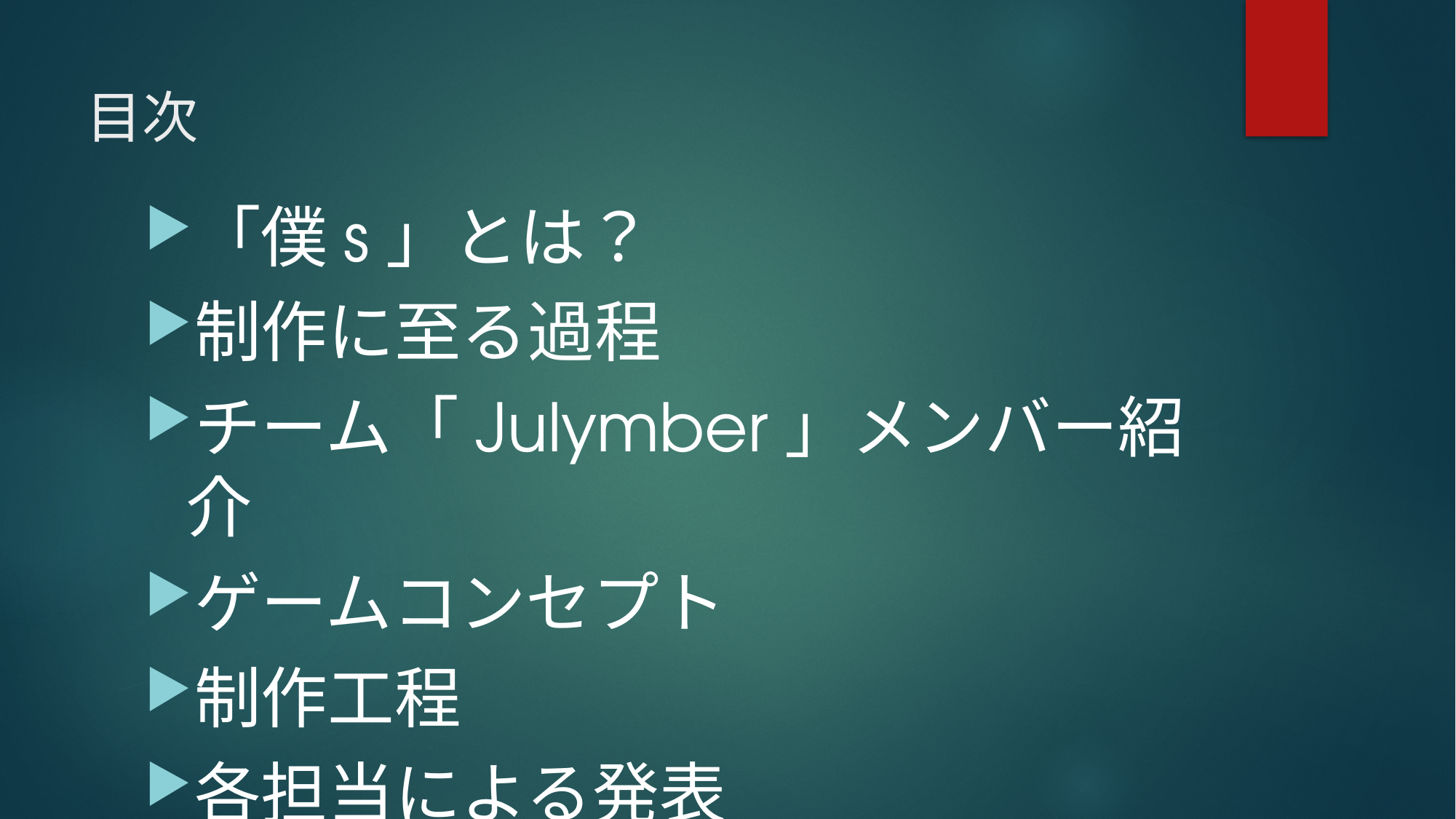

# 目次

「僕s」とは？
制作に至る過程
チーム「Julymber」メンバー紹介
ゲームコンセプト
制作工程
各担当による発表